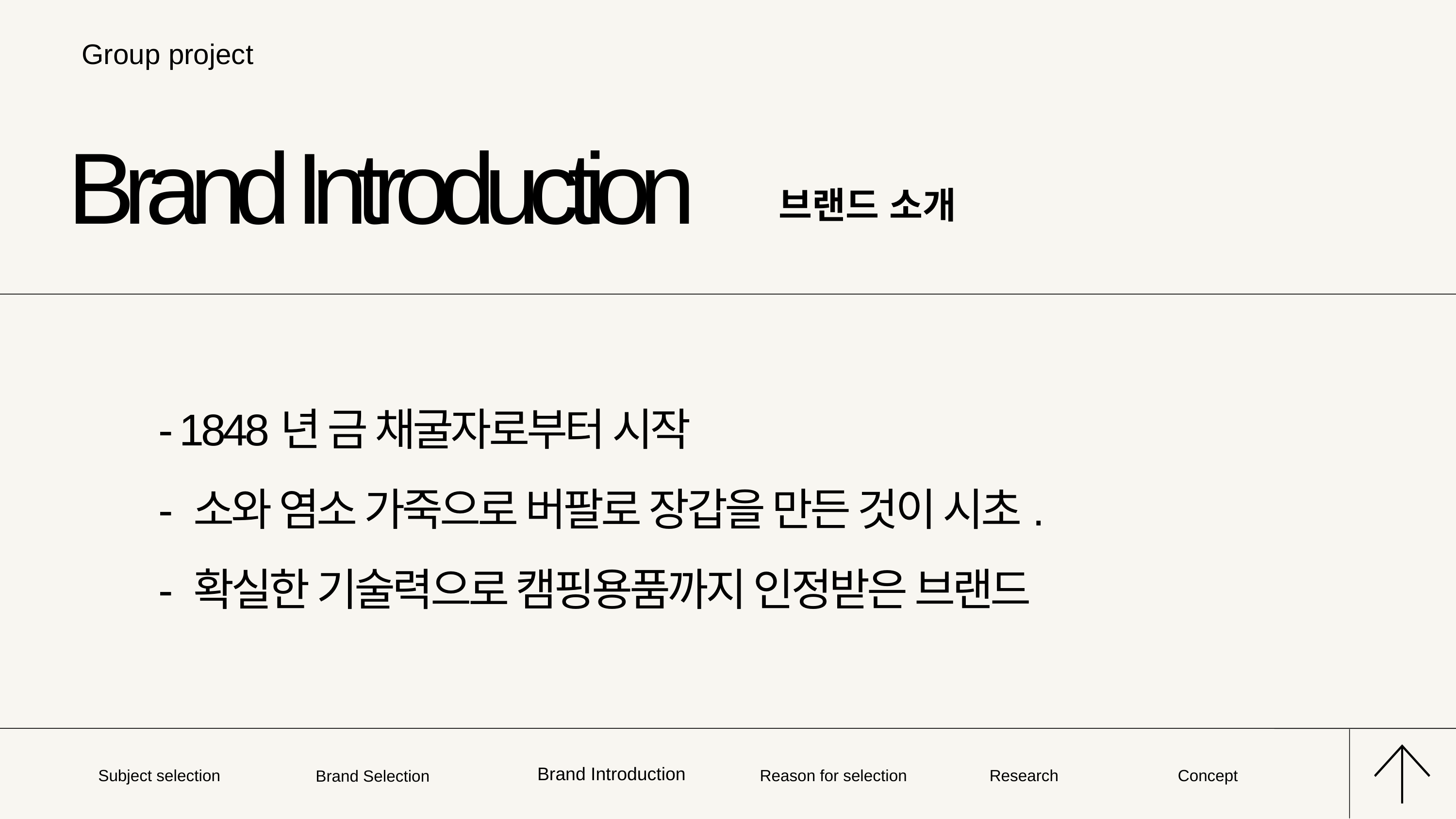

Group project
Brand Introduction
브랜드 소개

- 1848년 금 채굴자로부터 시작
- 소와 염소 가죽으로 버팔로 장갑을 만든 것이 시초.
- 확실한 기술력으로 캠핑용품까지 인정받은 브랜드

Subject selection
Brand Introduction
Reason for selection
Research
Concept
Brand Selection